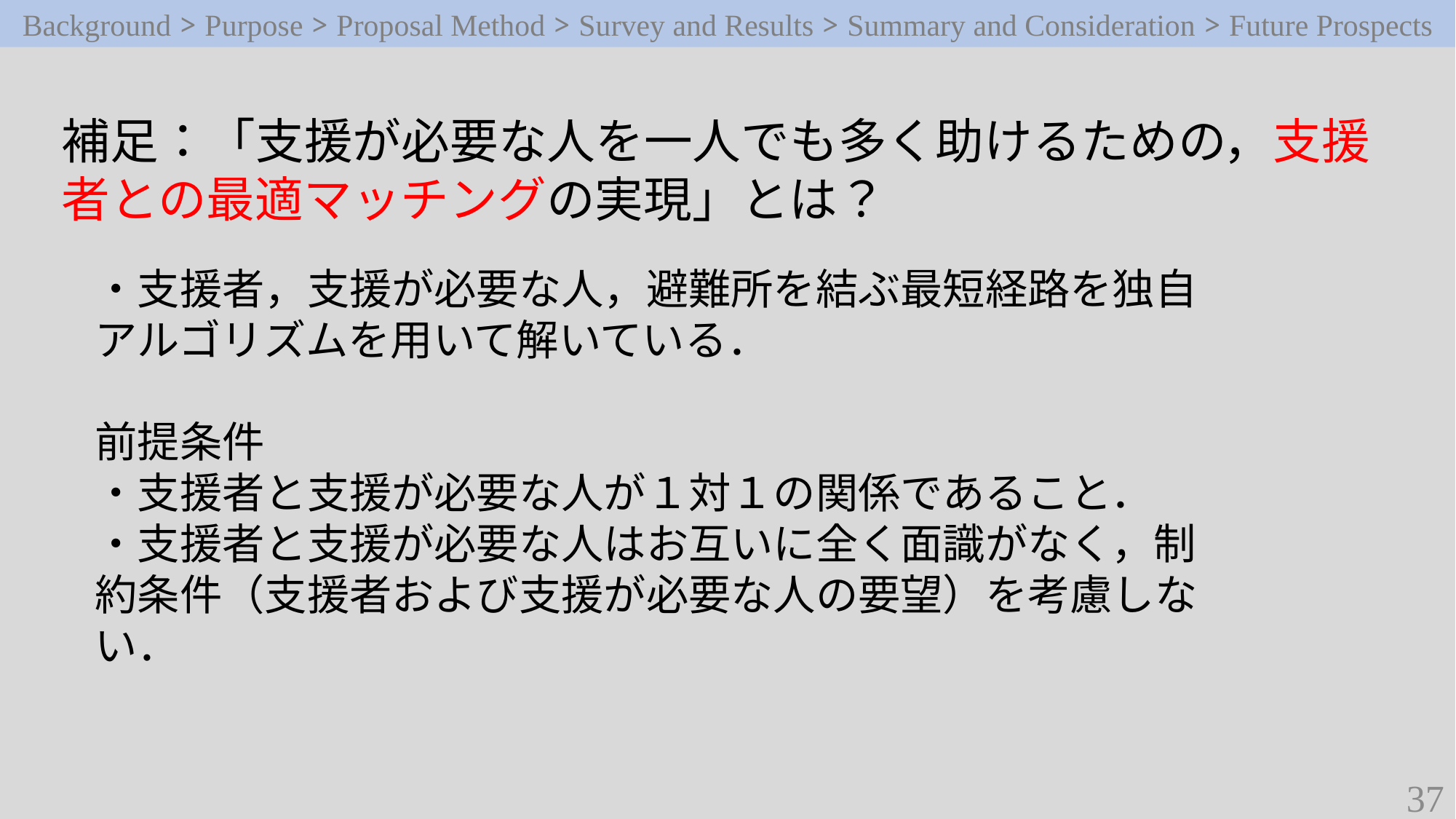

Background > Purpose > Proposal Method > Survey and Results > Summary and Consideration > Future Prospects
補足：「支援が必要な人を一人でも多く助けるための，支援者との最適マッチングの実現」とは？
・支援者，支援が必要な人，避難所を結ぶ最短経路を独自アルゴリズムを用いて解いている．

前提条件
・支援者と支援が必要な人が１対１の関係であること．
・支援者と支援が必要な人はお互いに全く面識がなく，制約条件（支援者および支援が必要な人の要望）を考慮しない．

37